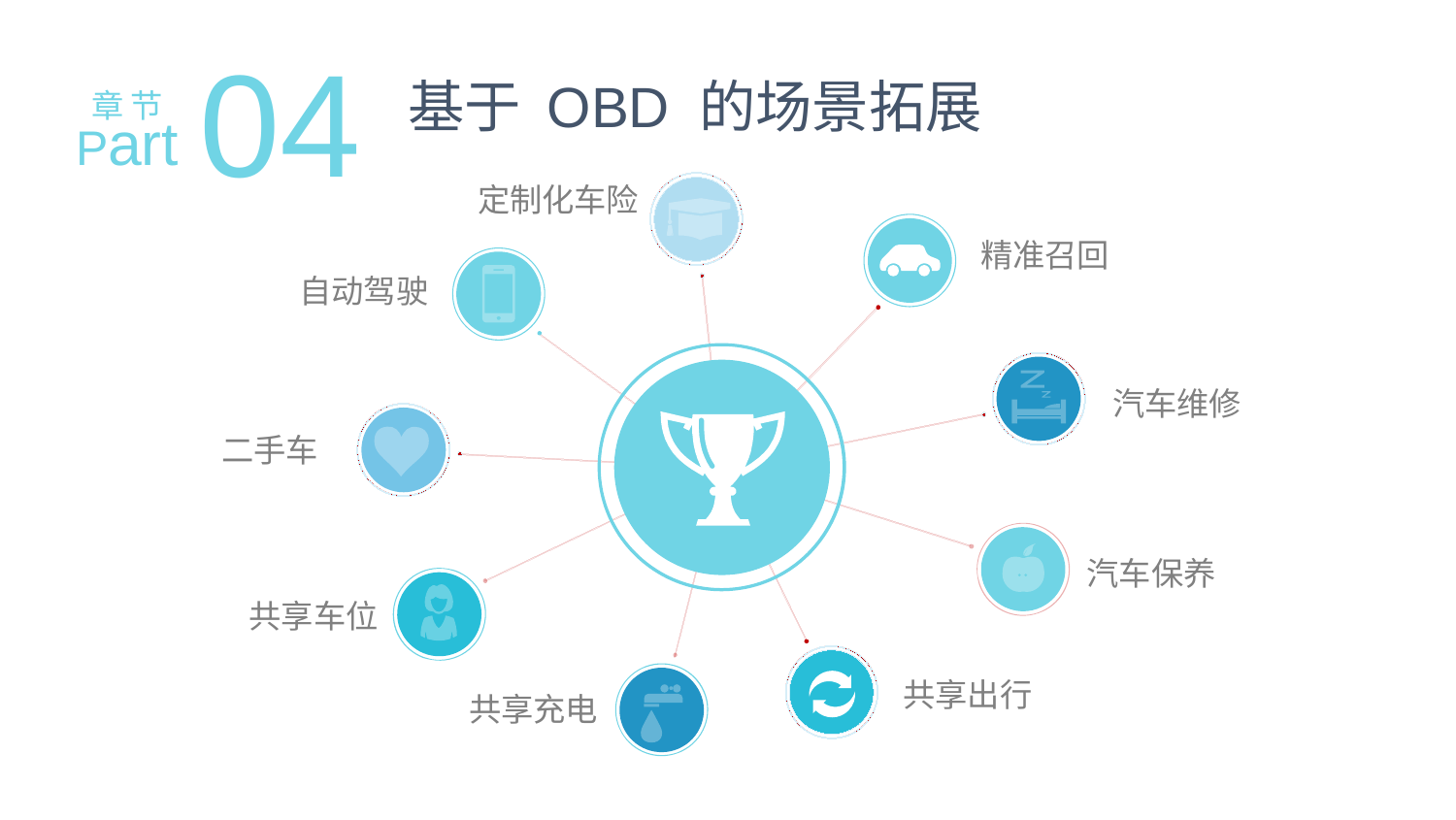

04
基于 OBD 的场景拓展
章 节
Part

定制化车险

精准召回

自动驾驶

汽车维修

二手车

汽车保养

共享车位

共享出行

共享充电